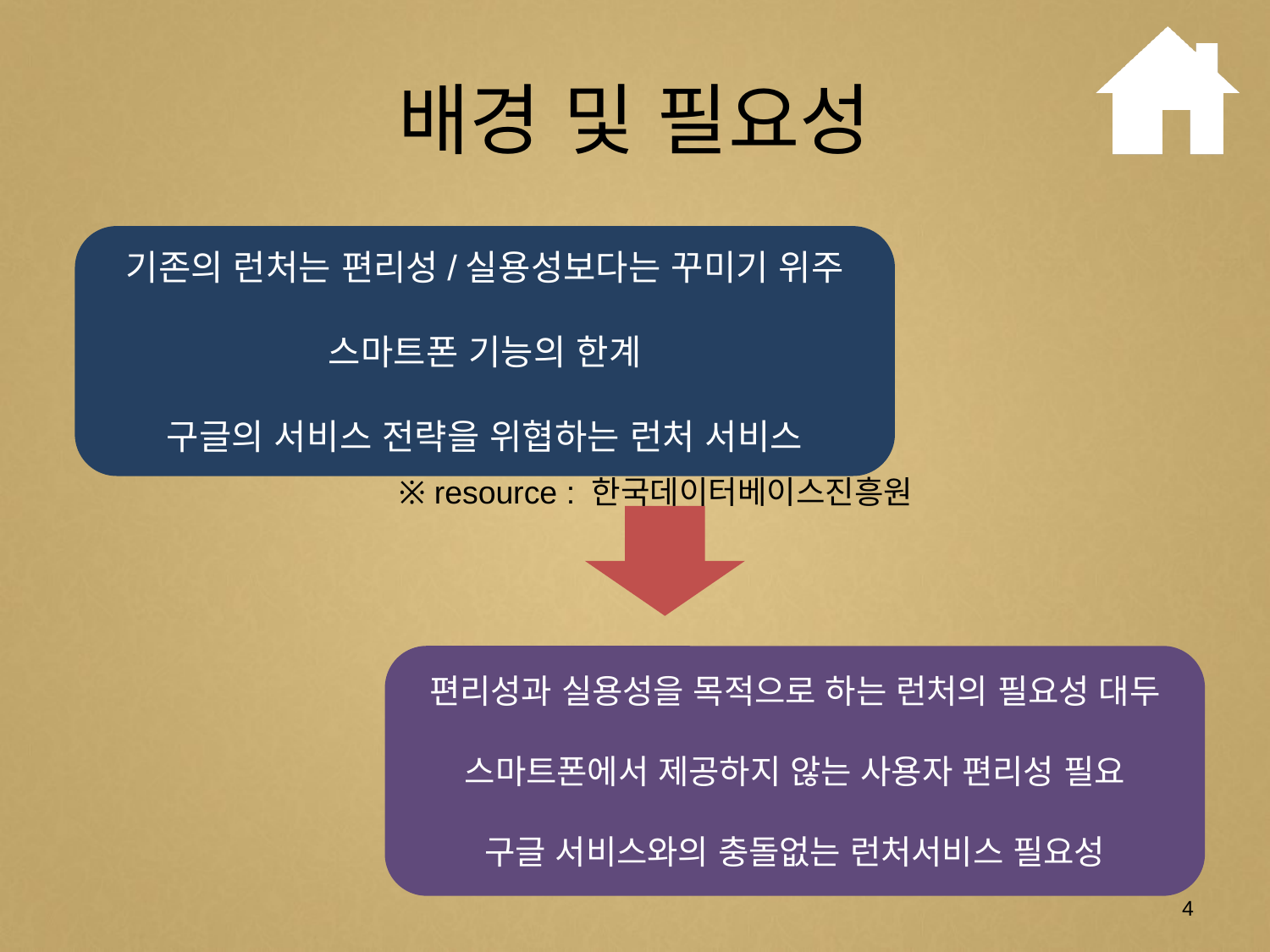

# 배경 및 필요성
기존의 런처는 편리성/실용성보다는 꾸미기 위주

스마트폰 기능의 한계

구글의 서비스 전략을 위협하는 런처 서비스
※ resource : 한국데이터베이스진흥원

편리성과 실용성을 목적으로 하는 런처의 필요성 대두

스마트폰에서 제공하지 않는 사용자 편리성 필요

구글 서비스와의 충돌없는 런처서비스 필요성
4